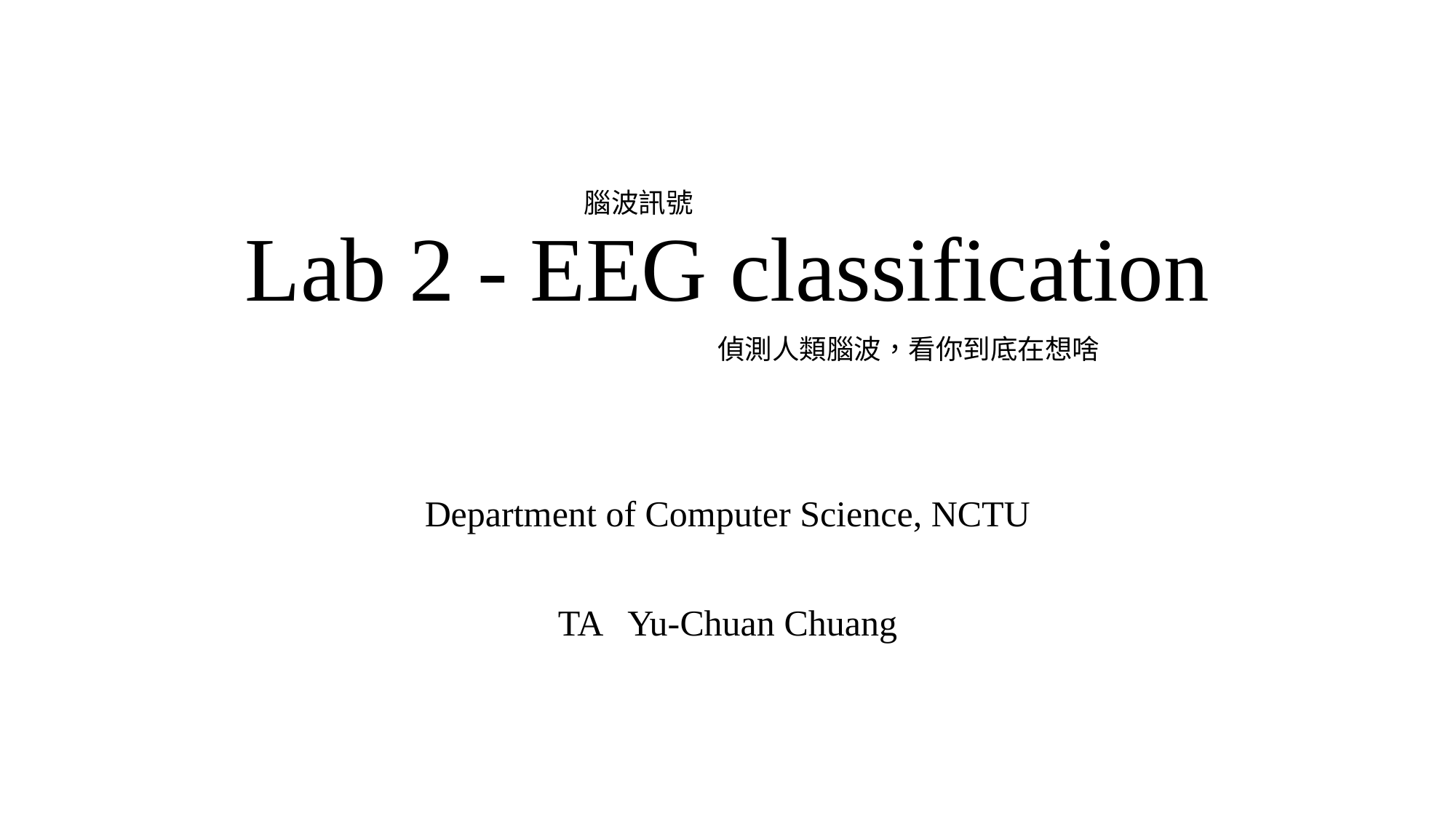

# Lab 2 - EEG classification
腦波訊號
偵測人類腦波，看你到底在想啥
Department of Computer Science, NCTU

TA   Yu-Chuan Chuang